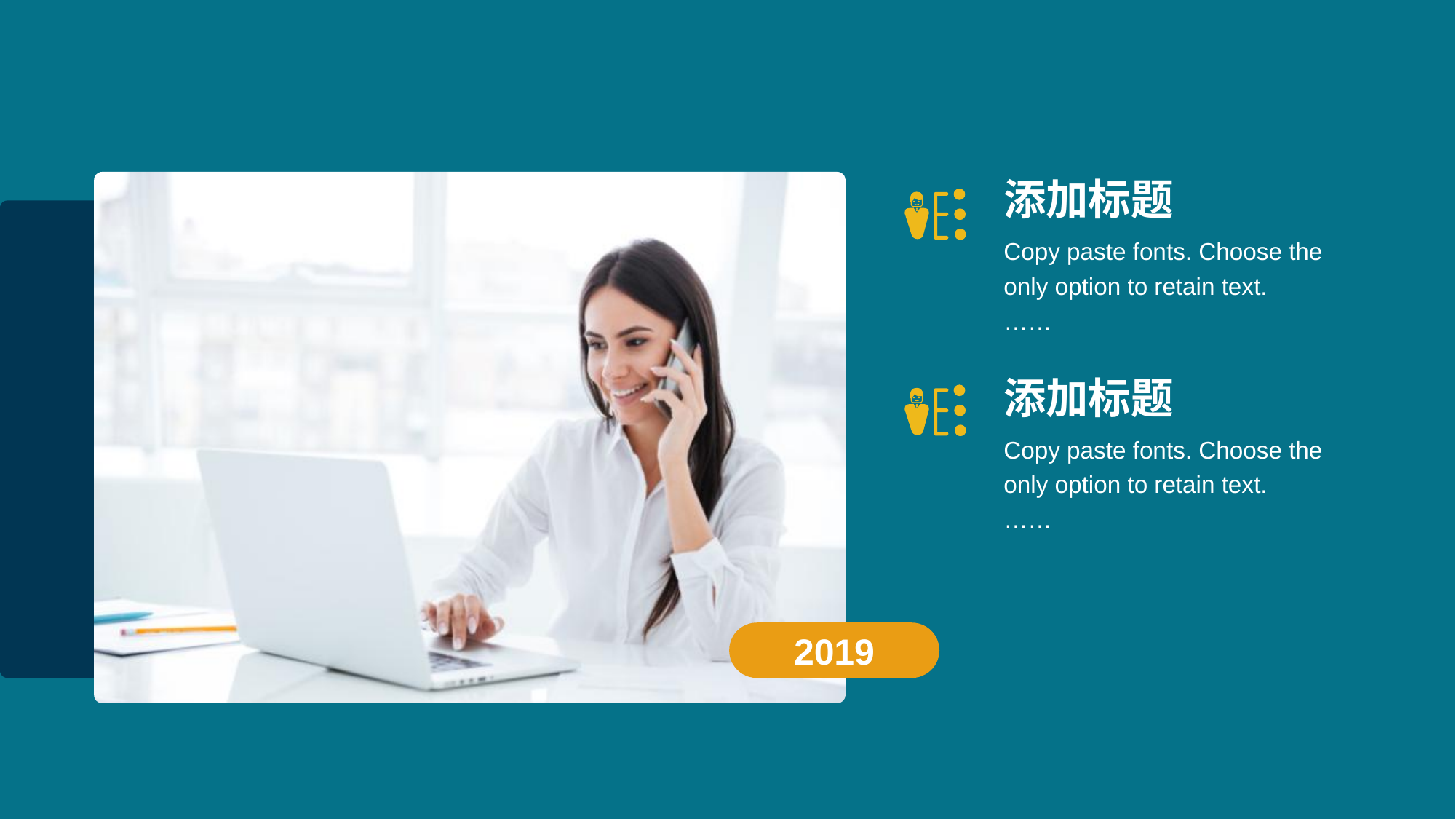

添加标题

Copy paste fonts. Choose the only option to retain text.
……
添加标题

Copy paste fonts. Choose the only option to retain text.
……
2019